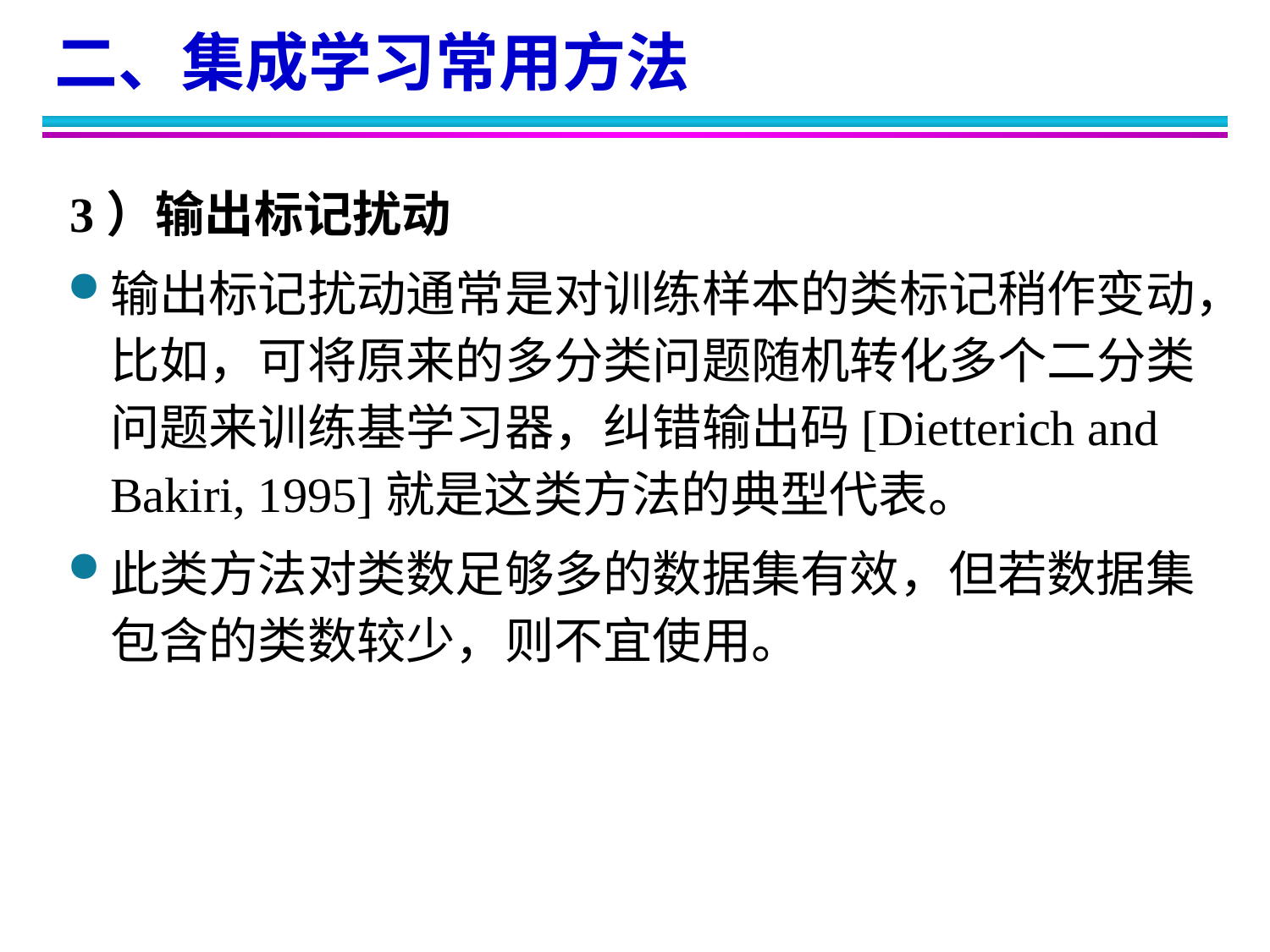

二、集成学习常用方法
3）输出标记扰动
输出标记扰动通常是对训练样本的类标记稍作变动，比如，可将原来的多分类问题随机转化多个二分类问题来训练基学习器，纠错输出码[Dietterich and Bakiri, 1995]就是这类方法的典型代表。
此类方法对类数足够多的数据集有效，但若数据集包含的类数较少，则不宜使用。